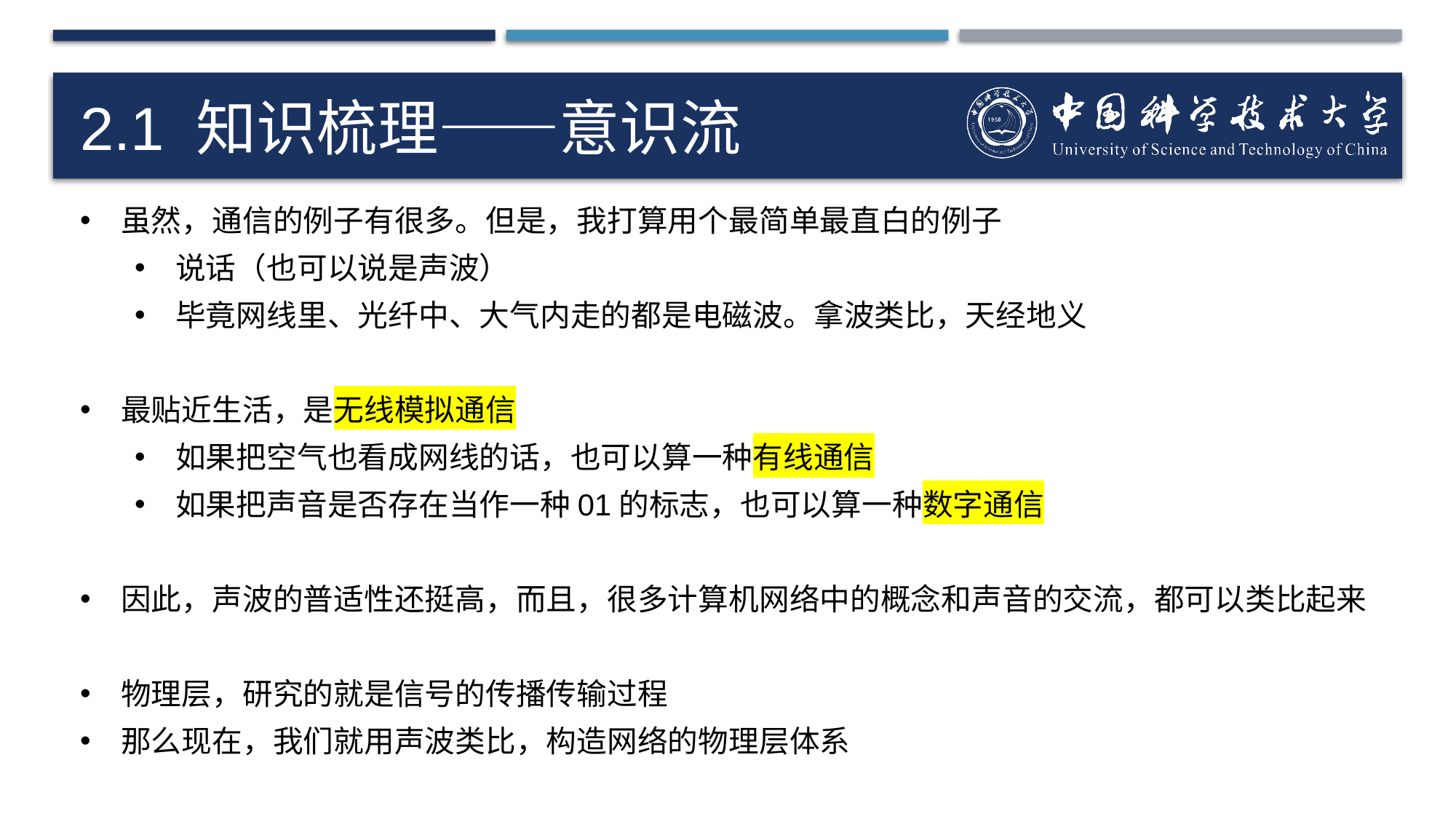

# 2.1 知识梳理——意识流
虽然，通信的例子有很多。但是，我打算用个最简单最直白的例子
说话（也可以说是声波）
毕竟网线里、光纤中、大气内走的都是电磁波。拿波类比，天经地义

最贴近生活，是无线模拟通信
如果把空气也看成网线的话，也可以算一种有线通信
如果把声音是否存在当作一种01的标志，也可以算一种数字通信

因此，声波的普适性还挺高，而且，很多计算机网络中的概念和声音的交流，都可以类比起来

物理层，研究的就是信号的传播传输过程
那么现在，我们就用声波类比，构造网络的物理层体系